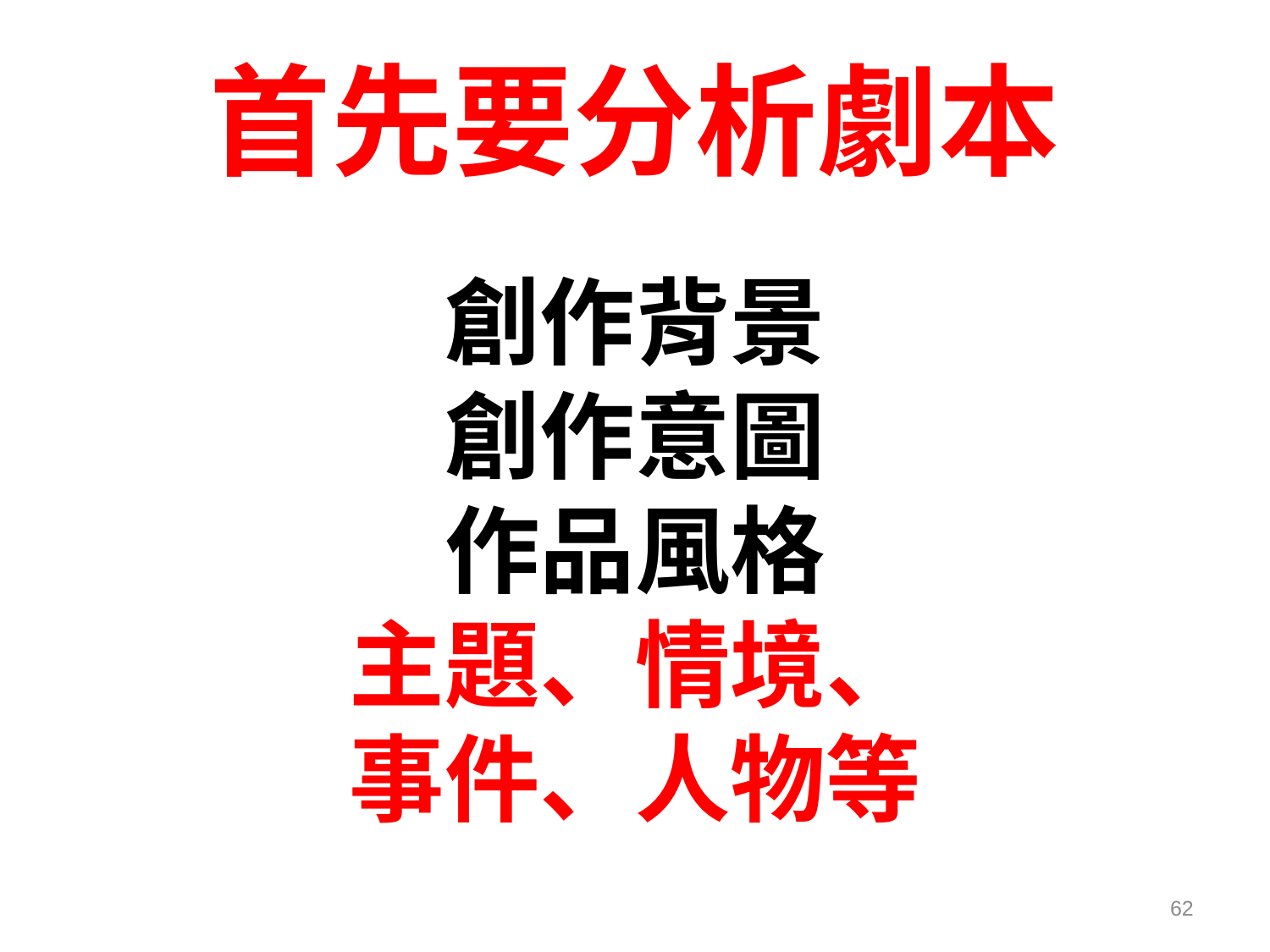

# 首先要分析劇本
創作背景
創作意圖
作品風格
主題、情境、
事件、人物等
62